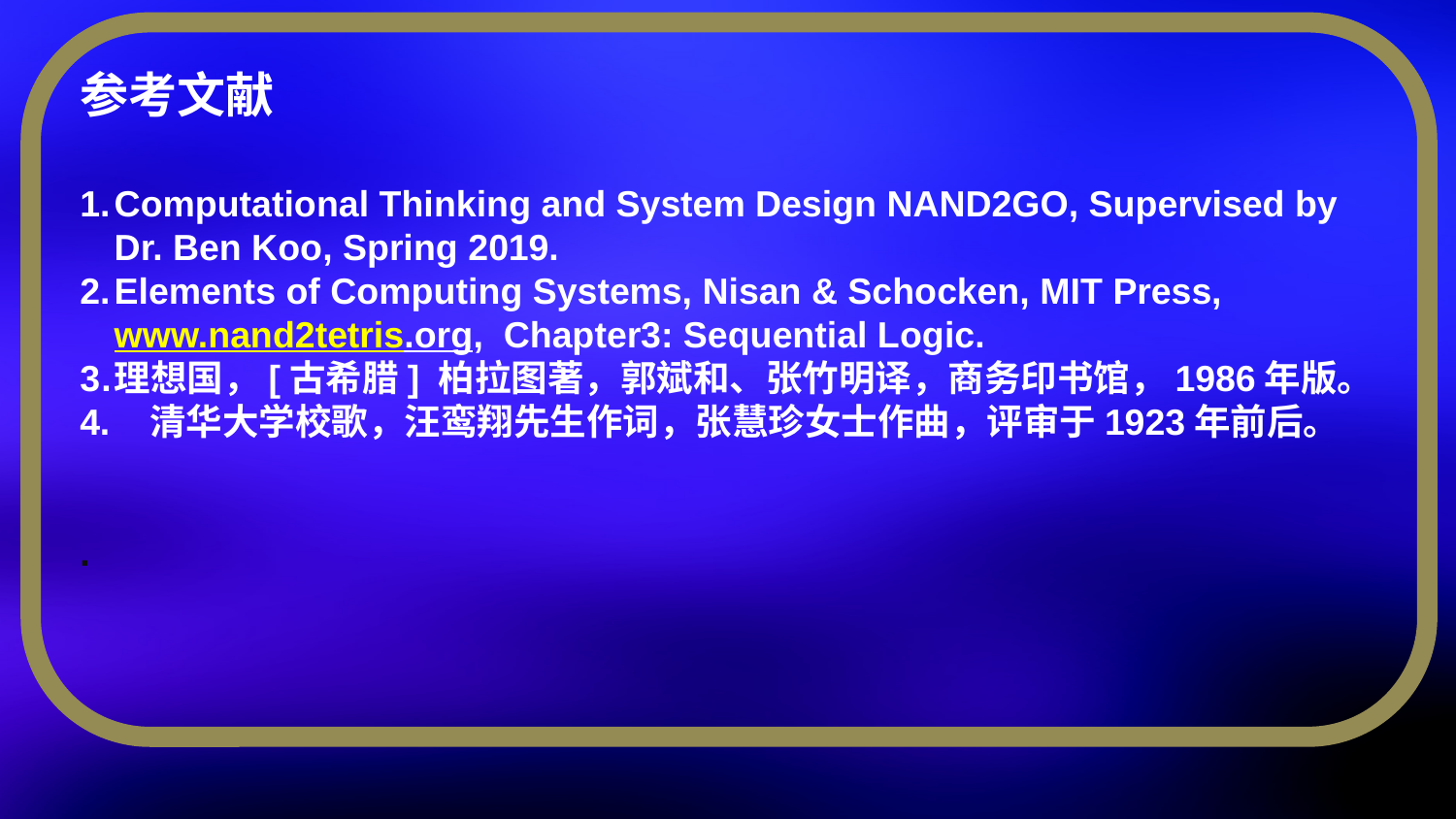

参考文献

Computational Thinking and System Design NAND2GO, Supervised by Dr. Ben Koo, Spring 2019.
Elements of Computing Systems, Nisan & Schocken, MIT Press, www.nand2tetris.org,  Chapter3: Sequential Logic.
理想国，[古希腊] 柏拉图著，郭斌和、张竹明译，商务印书馆，1986年版。
4.   清华大学校歌，汪鸾翔先生作词，张慧珍女士作曲，评审于1923年前后。

.